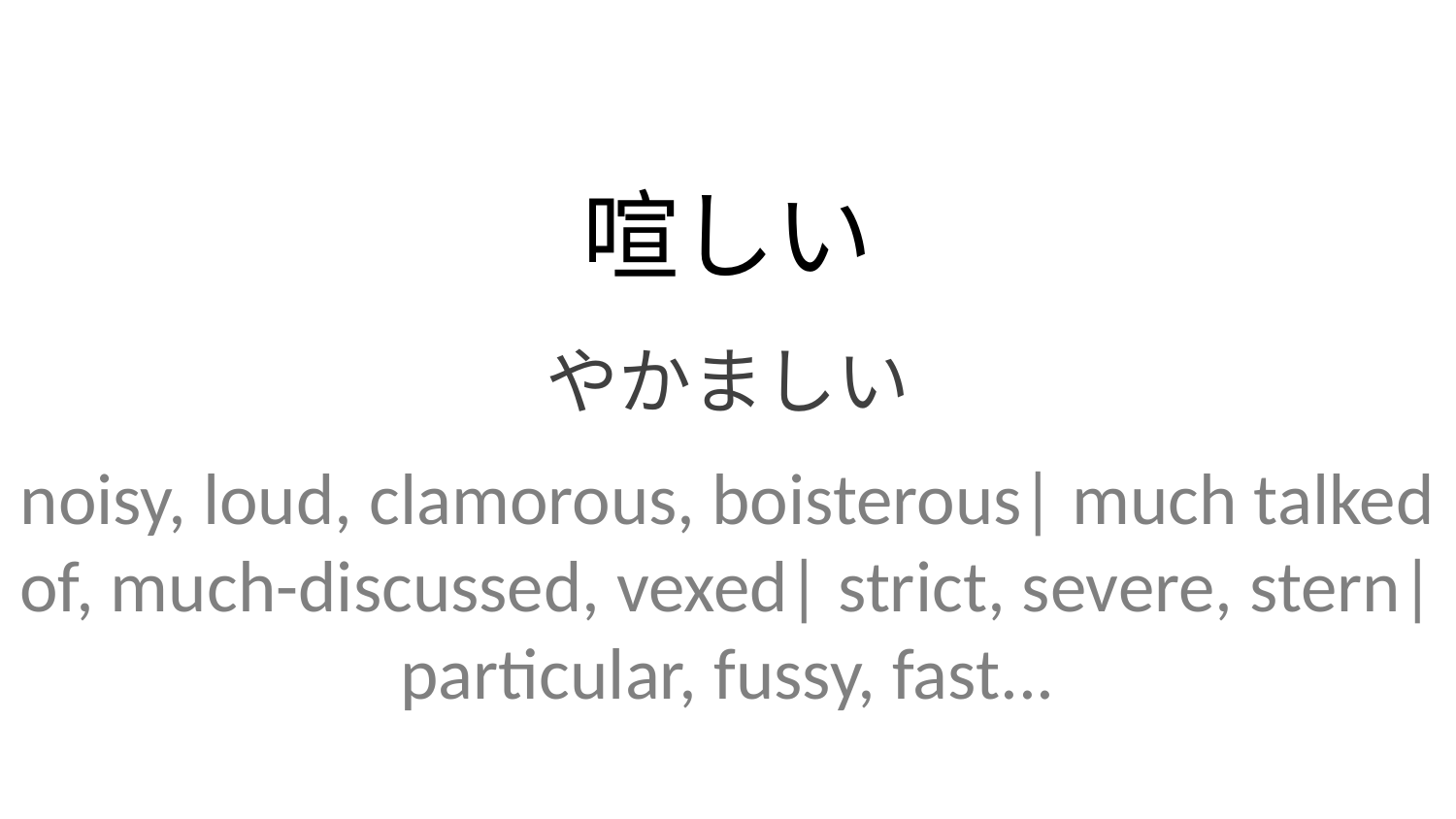

喧しい

やかましい
noisy, loud, clamorous, boisterous| much talked of, much-discussed, vexed| strict, severe, stern| particular, fussy, fast...